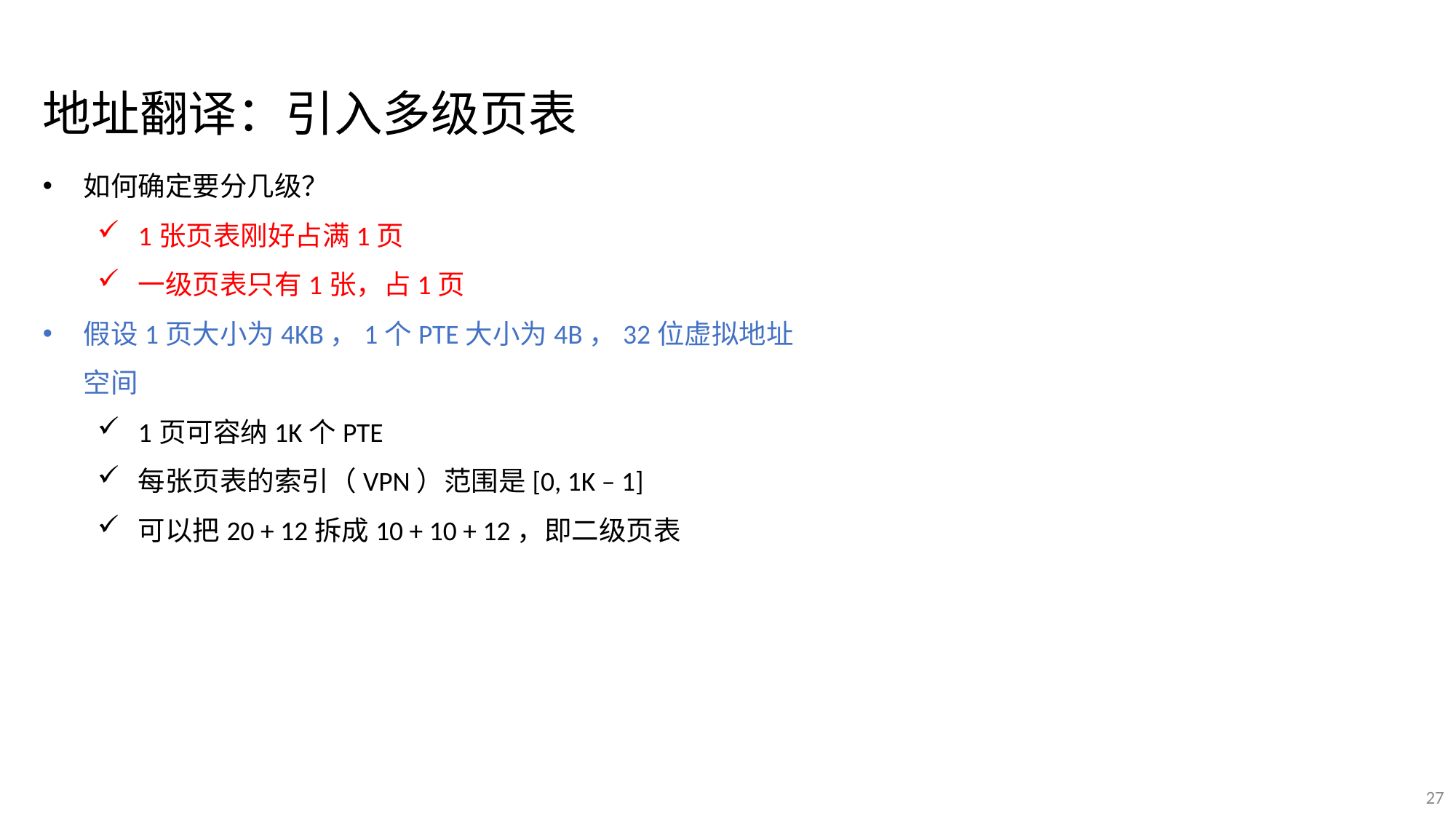

地址翻译：引入多级页表
如何确定要分几级？
1张页表刚好占满1页
一级页表只有1张，占1页
假设1页大小为4KB，1个PTE大小为4B，32位虚拟地址空间
1页可容纳1K个PTE
每张页表的索引（VPN）范围是[0, 1K – 1]
可以把20 + 12拆成10 + 10 + 12，即二级页表
27